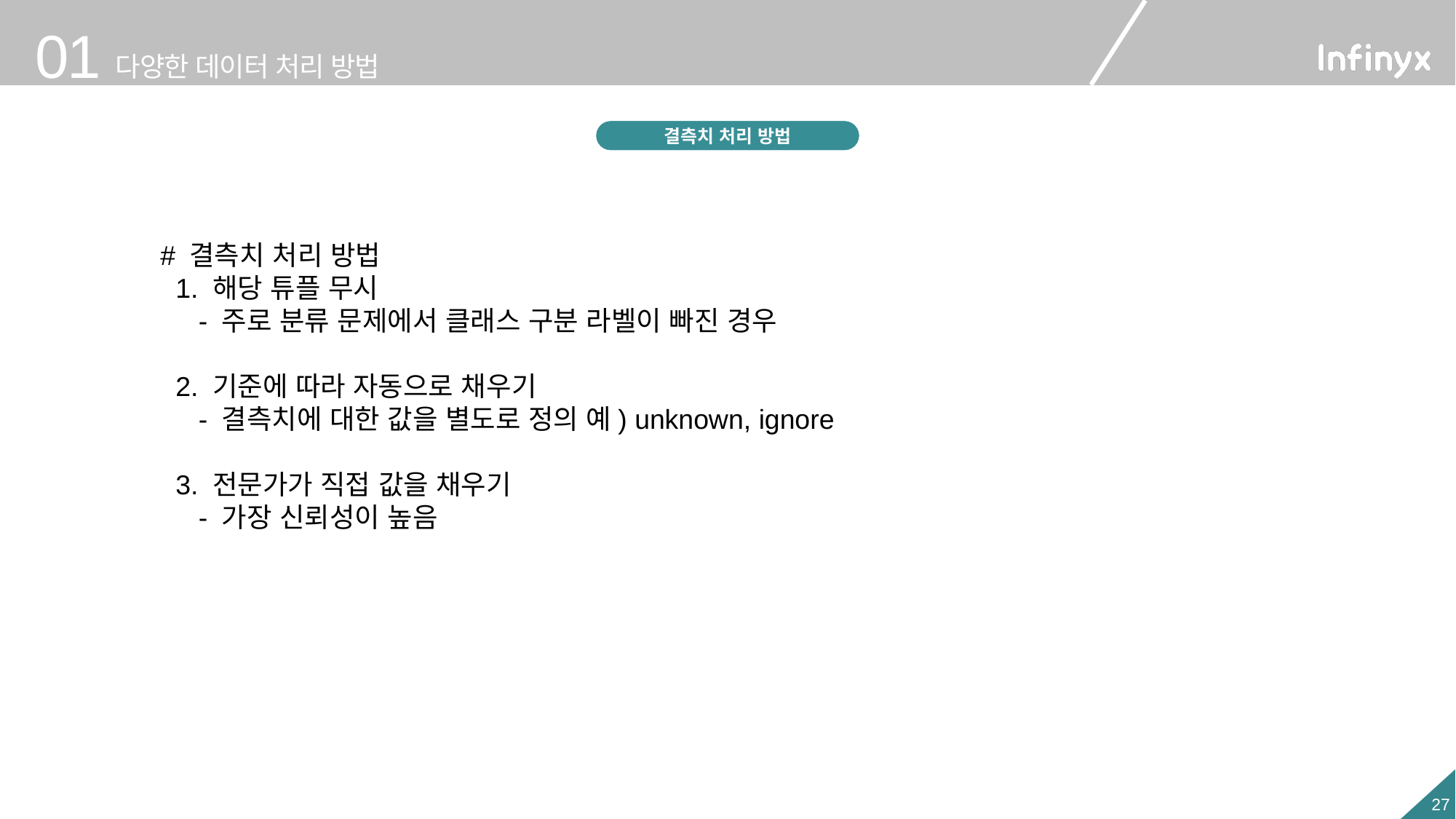

개요
결측치 처리 방법
# 결측치 처리 방법
  1. 해당 튜플 무시
     - 주로 분류 문제에서 클래스 구분 라벨이 빠진 경우

  2. 기준에 따라 자동으로 채우기
     - 결측치에 대한 값을 별도로 정의 예) unknown, ignore

  3. 전문가가 직접 값을 채우기
     - 가장 신뢰성이 높음